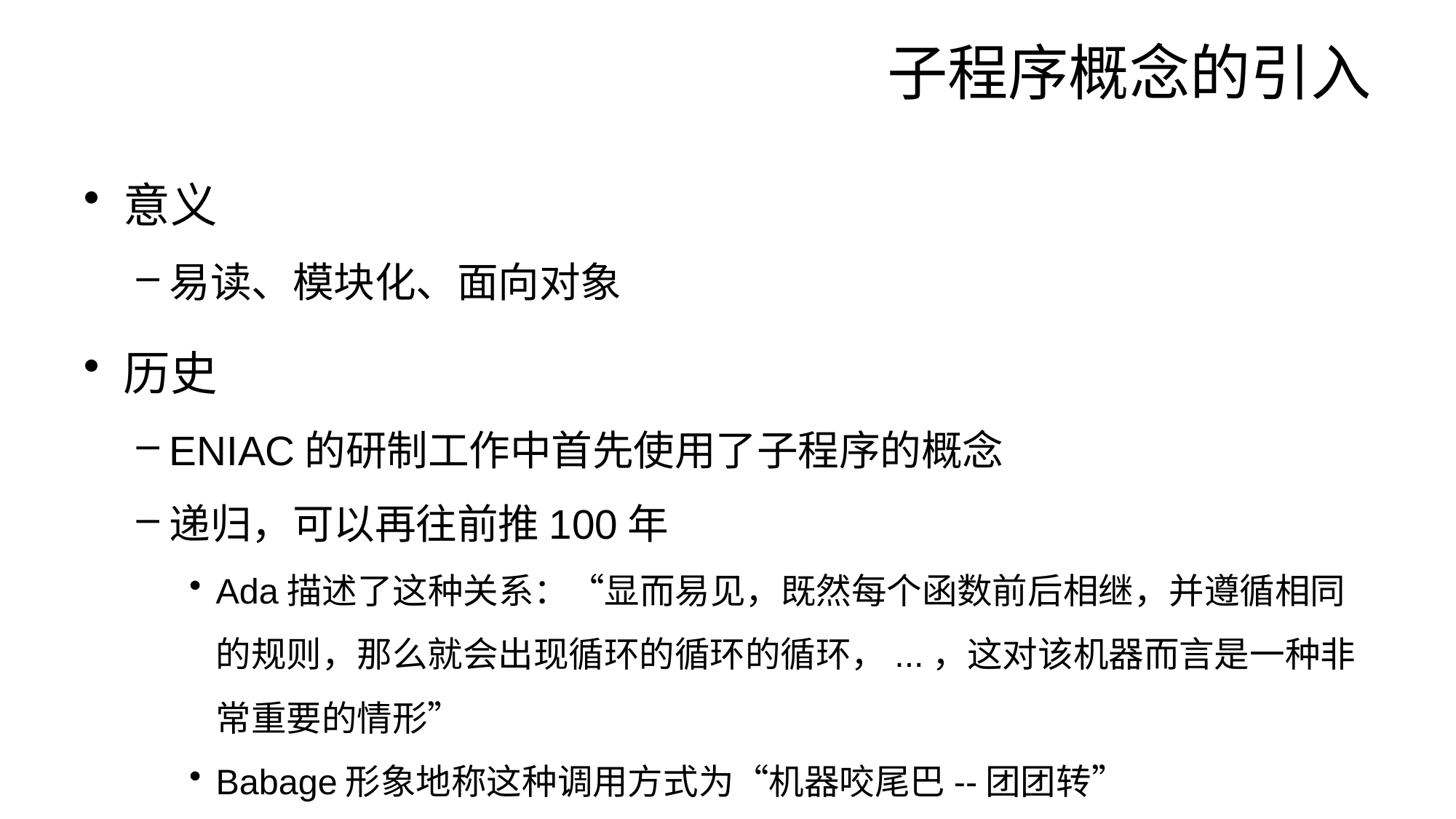

# 子程序概念的引入
意义
易读、模块化、面向对象
历史
ENIAC的研制工作中首先使用了子程序的概念
递归，可以再往前推100年
Ada描述了这种关系：“显而易见，既然每个函数前后相继，并遵循相同的规则，那么就会出现循环的循环的循环，...，这对该机器而言是一种非常重要的情形”
Babage形象地称这种调用方式为“机器咬尾巴--团团转”